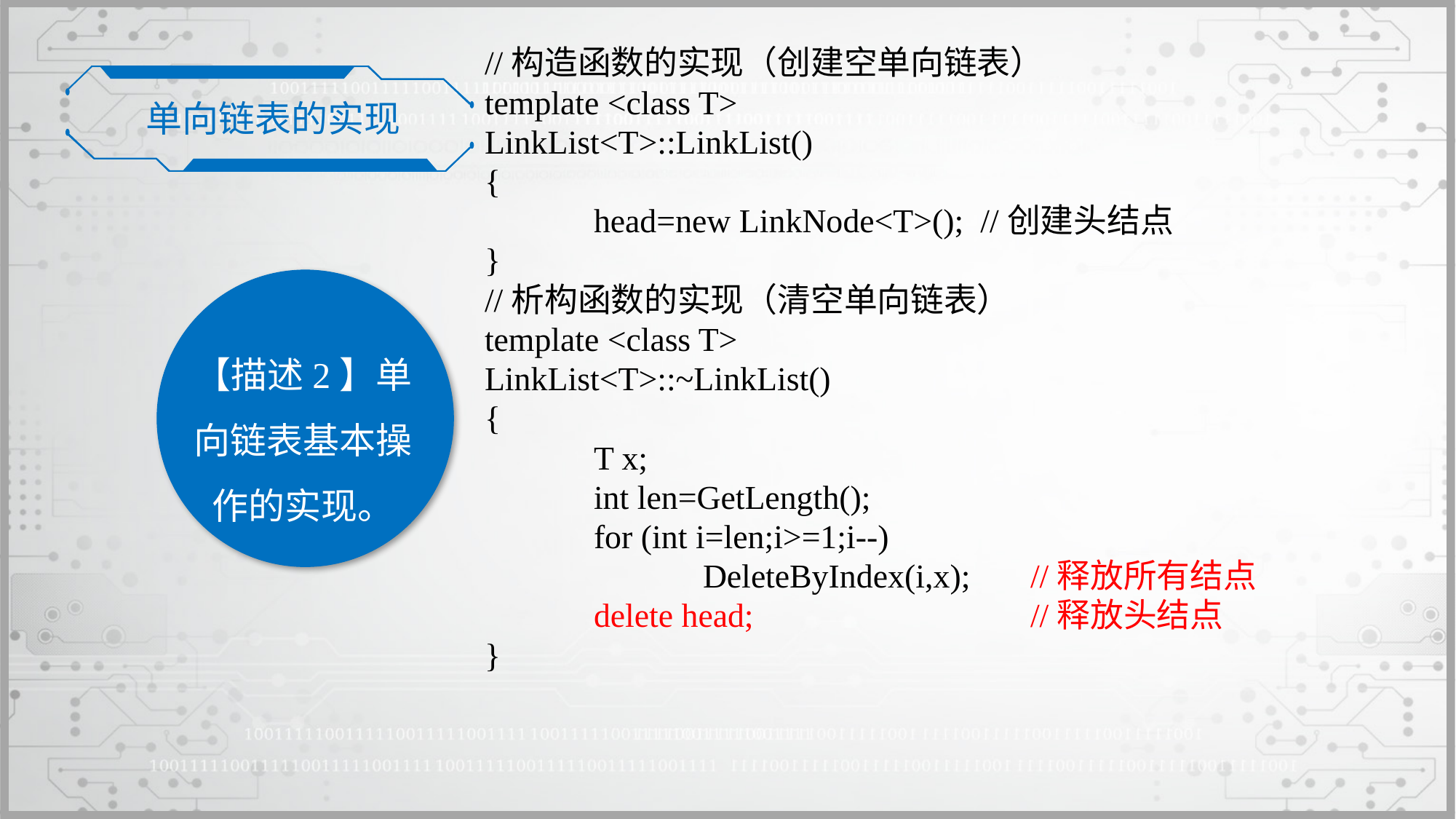

//构造函数的实现（创建空单向链表）
template <class T>
LinkList<T>::LinkList()
{
	head=new LinkNode<T>();  //创建头结点
}
//析构函数的实现（清空单向链表）
template <class T>
LinkList<T>::~LinkList()
{
	T x;
	int len=GetLength();
	for (int i=len;i>=1;i--)
		DeleteByIndex(i,x);	//释放所有结点
	delete head;                        	//释放头结点
}

单向链表的实现

【描述2】单向链表基本操作的实现。